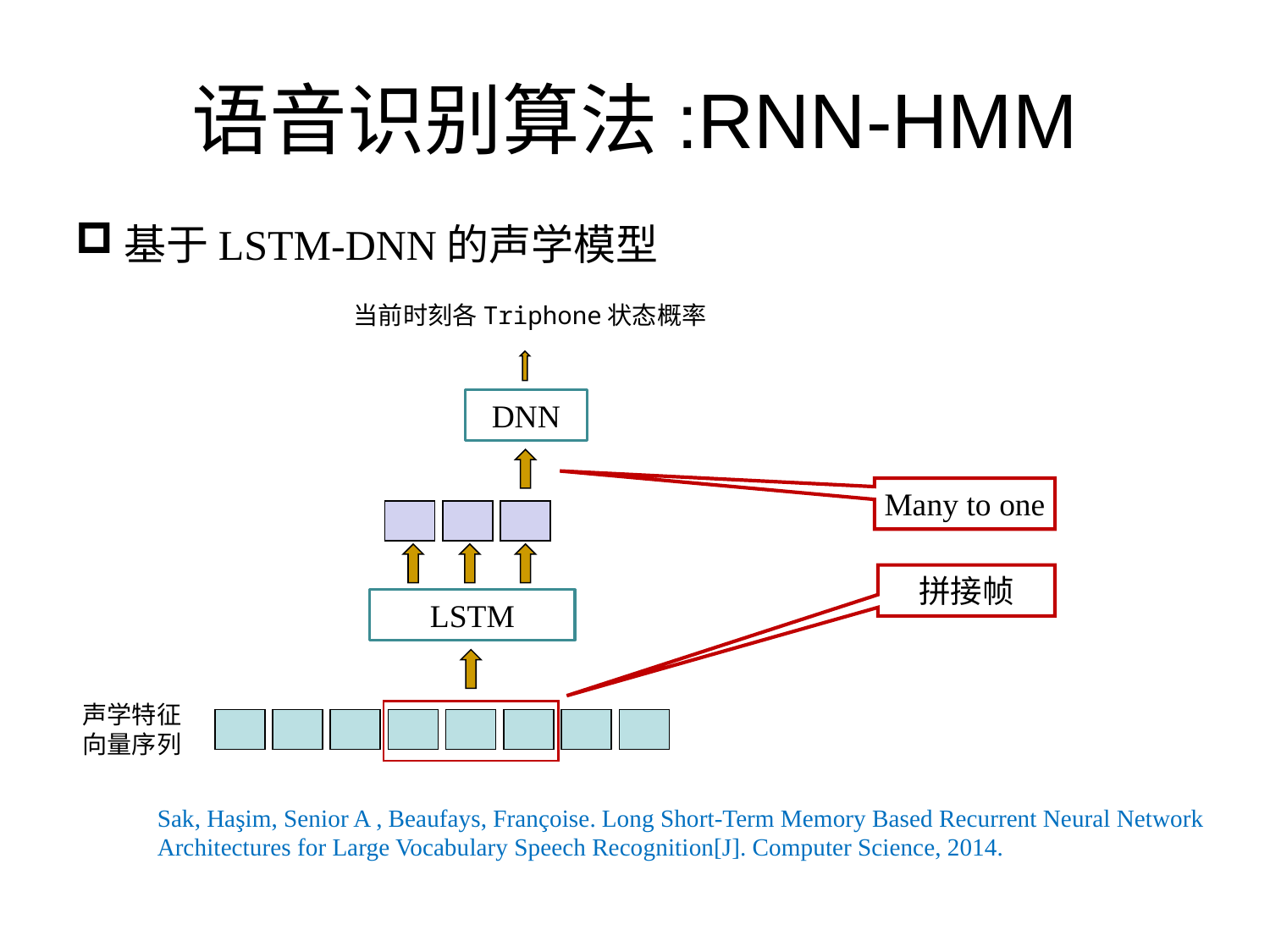

# 语音识别算法:RNN-HMM
基于LSTM-DNN的声学模型

当前时刻各Triphone状态概率

DNN

Many to one

拼接帧
LSTM

声学特征
向量序列

Sak, Haşim, Senior A , Beaufays, Françoise. Long Short-Term Memory Based Recurrent Neural Network Architectures for Large Vocabulary Speech Recognition[J]. Computer Science, 2014.